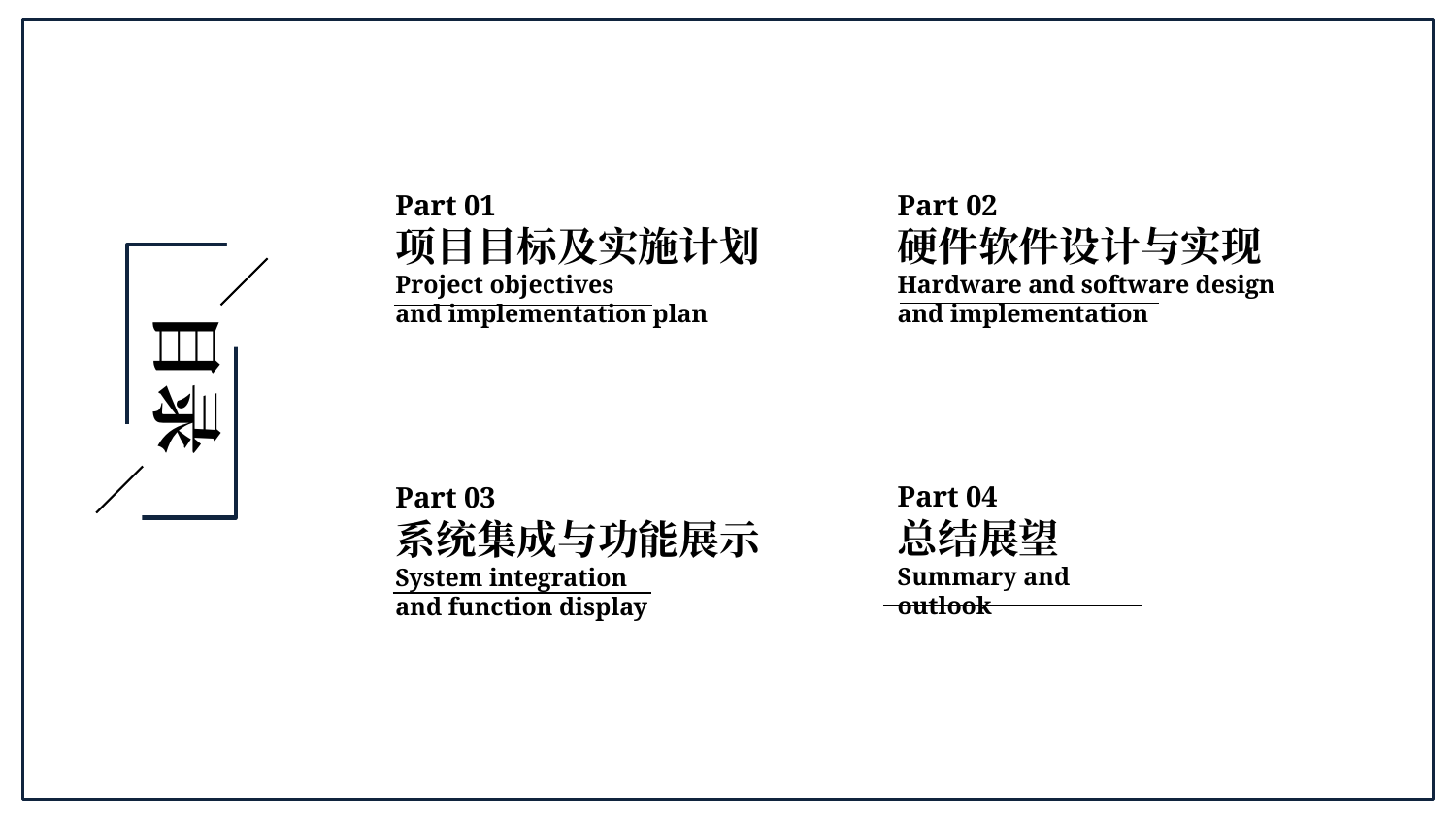

Part 02
硬件软件设计与实现Hardware and software design
and implementation
Part 01
项目目标及实施计划
Project objectives
and implementation plan

目录
Part 04
总结展望
Summary and outlook
Part 03
系统集成与功能展示
System integration
and function display